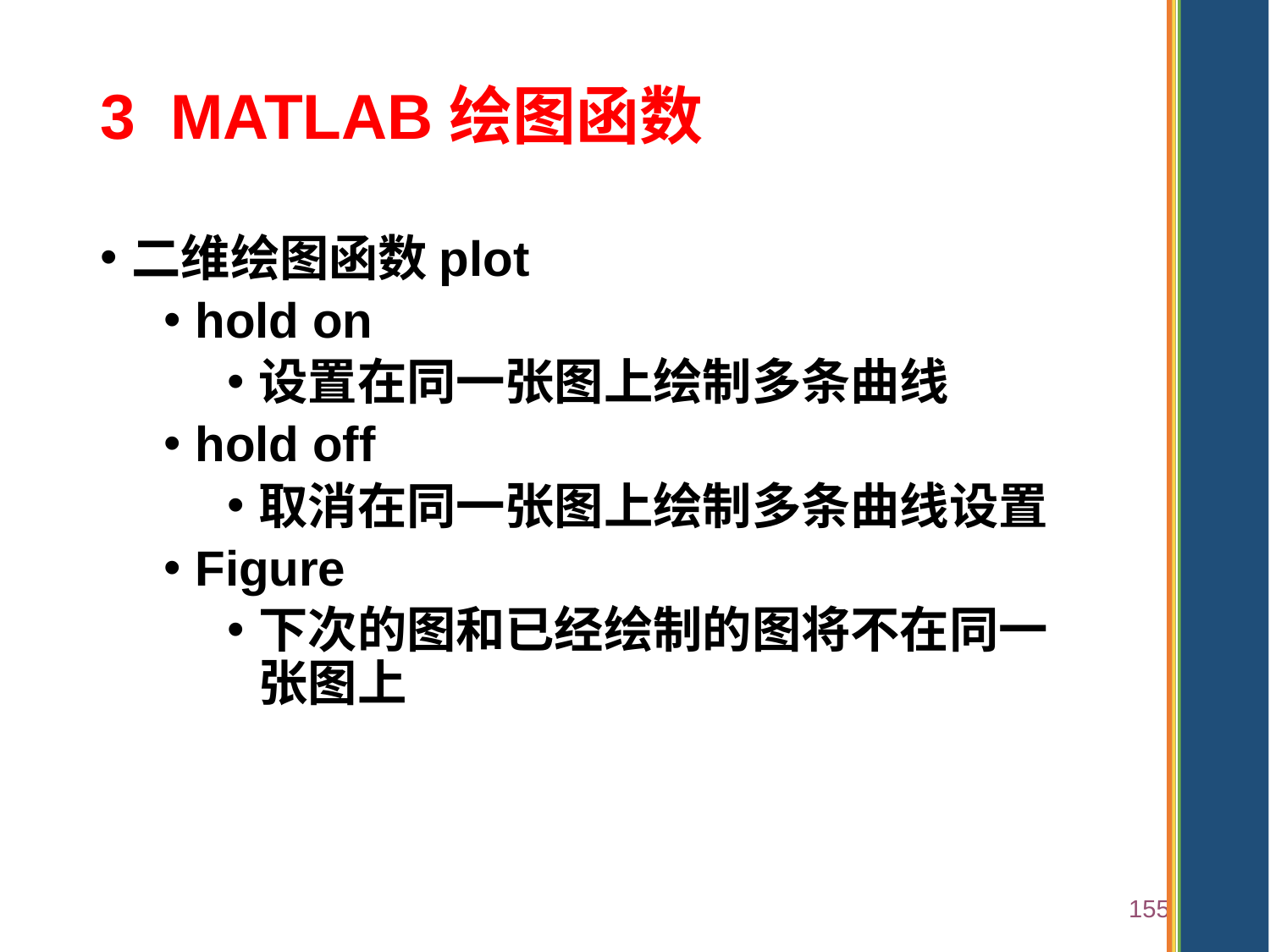

# 3  MATLAB绘图函数
二维绘图函数plot
hold on
设置在同一张图上绘制多条曲线
hold off
取消在同一张图上绘制多条曲线设置
Figure
下次的图和已经绘制的图将不在同一张图上

155